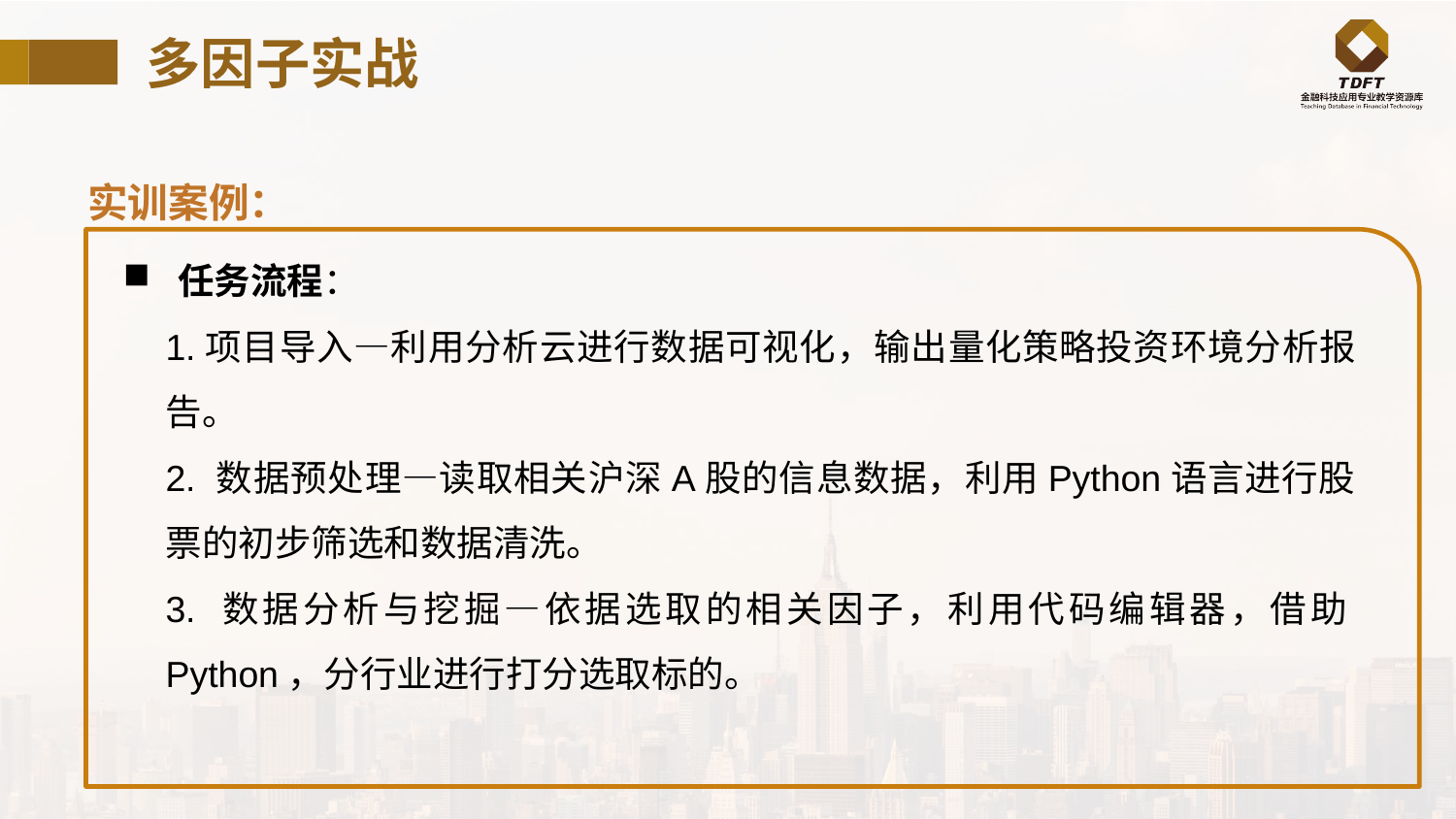

# 多因子实战

实训案例：
任务流程：
1.项目导入—利用分析云进行数据可视化，输出量化策略投资环境分析报告。
2. 数据预处理—读取相关沪深A股的信息数据，利用Python语言进行股票的初步筛选和数据清洗。
3. 数据分析与挖掘—依据选取的相关因子，利用代码编辑器，借助Python，分行业进行打分选取标的。